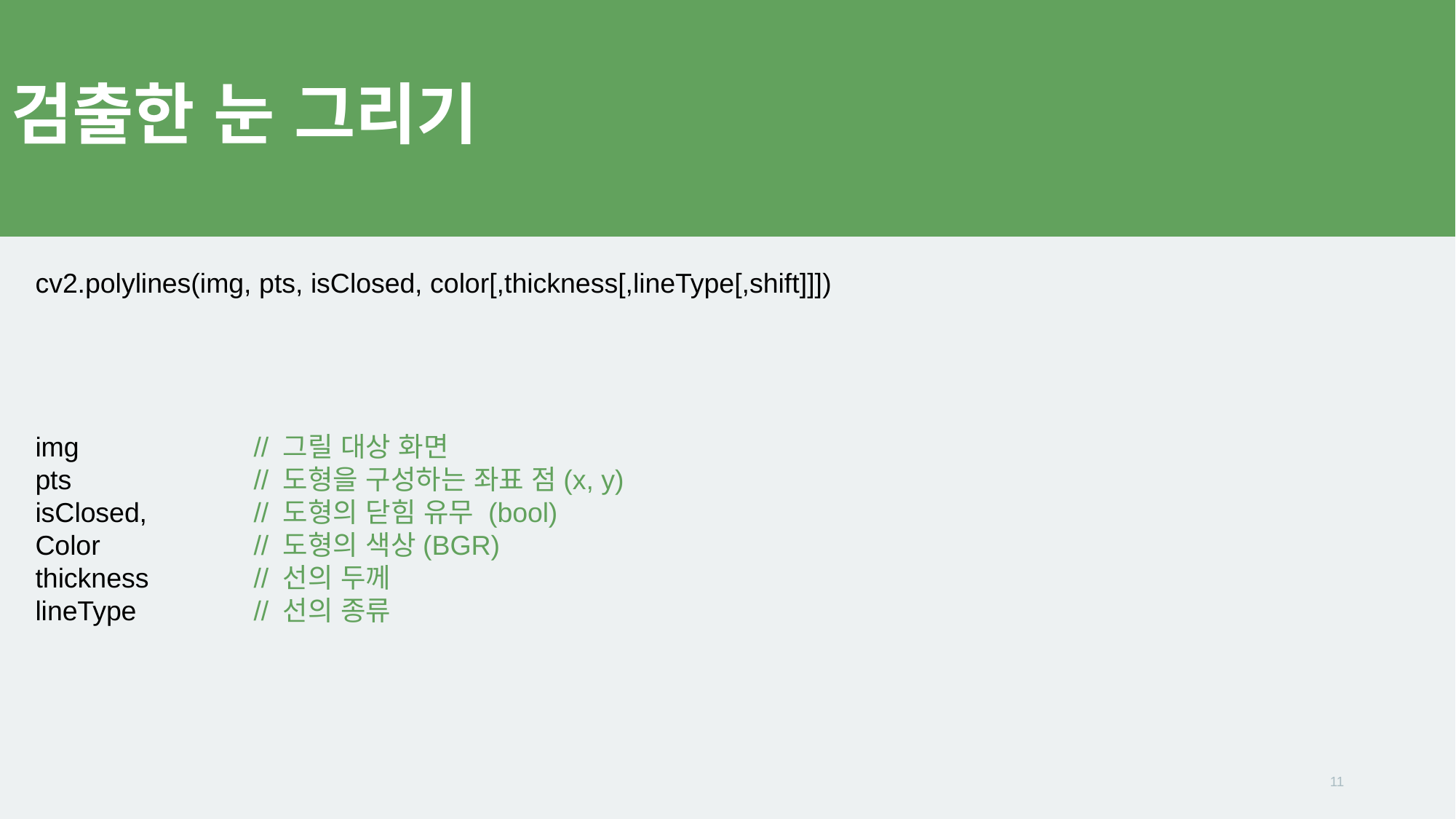

# 검출한 눈 그리기
cv2.polylines(img, pts, isClosed, color[,thickness[,lineType[,shift]]])

img		// 그릴 대상 화면
pts		// 도형을 구성하는 좌표 점(x, y)
isClosed, 	// 도형의 닫힘 유무 (bool)
Color		// 도형의 색상(BGR)
thickness	// 선의 두께
lineType		// 선의 종류
11